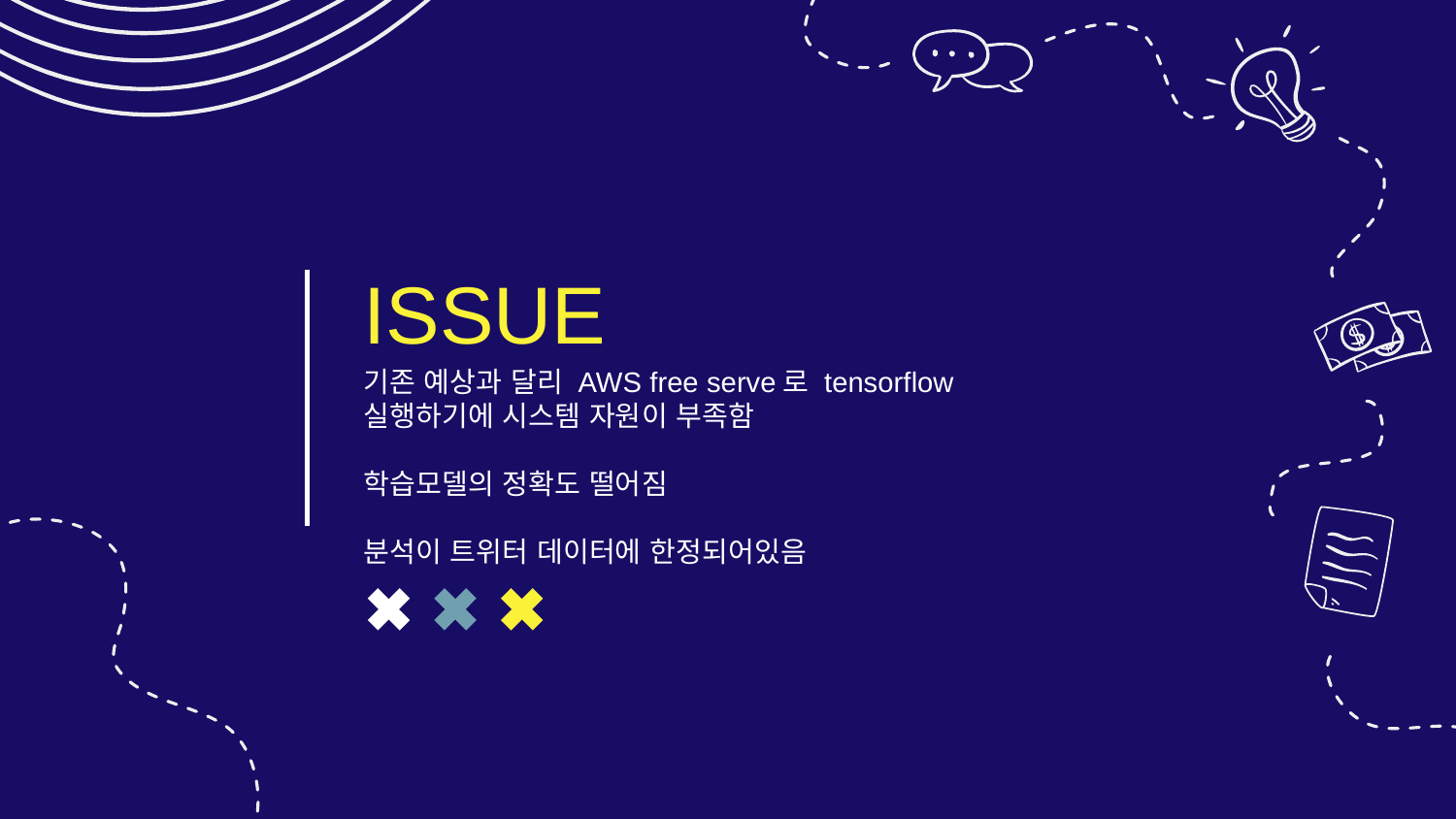

# ISSUE
기존 예상과 달리 AWS free serve로 tensorflow 실행하기에 시스템 자원이 부족함

학습모델의 정확도 떨어짐

분석이 트위터 데이터에 한정되어있음